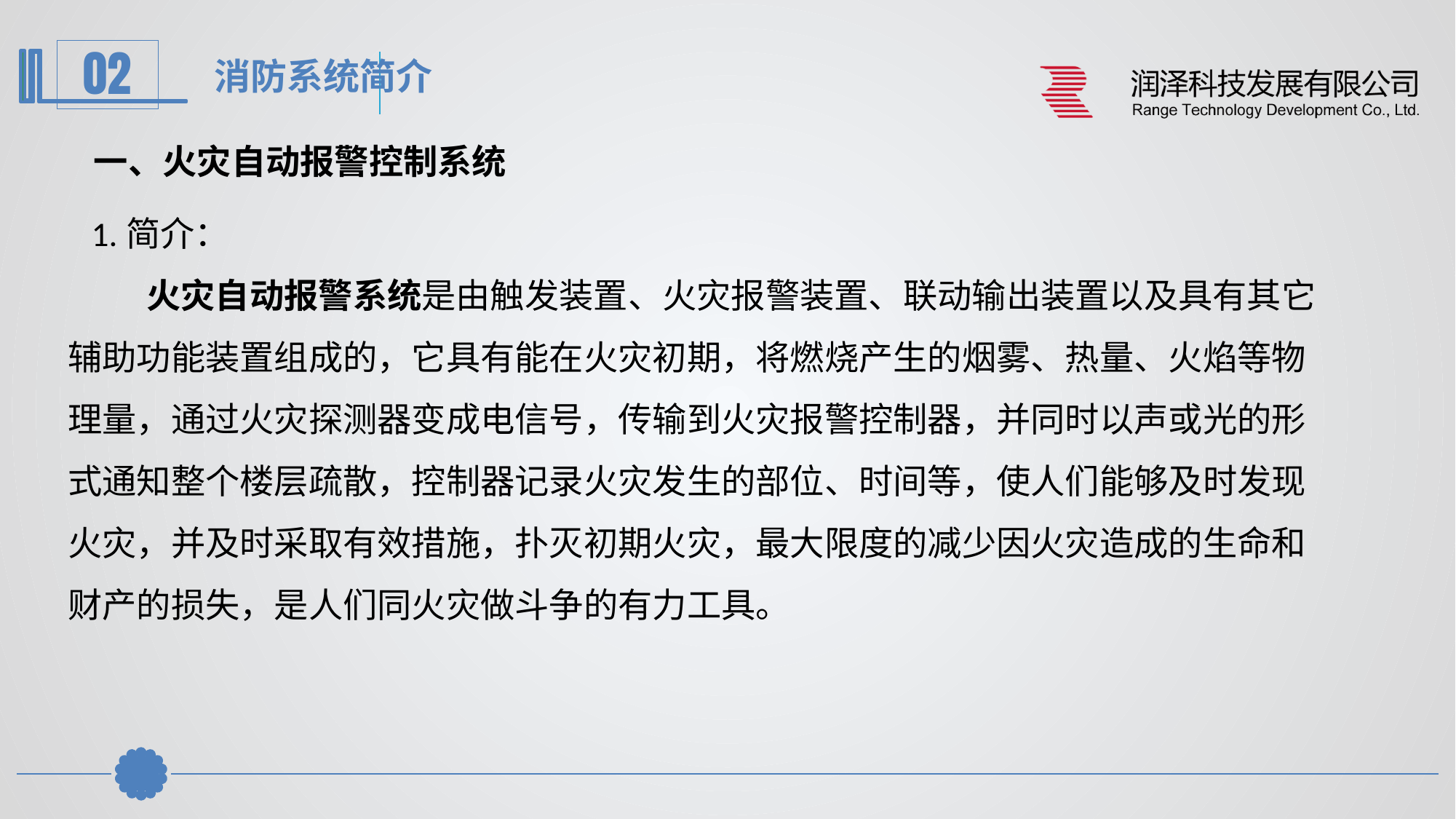

消防系统简介
一、火灾自动报警控制系统
   1.简介：
         火灾自动报警系统是由触发装置、火灾报警装置、联动输出装置以及具有其它辅助功能装置组成的，它具有能在火灾初期，将燃烧产生的烟雾、热量、火焰等物理量，通过火灾探测器变成电信号，传输到火灾报警控制器，并同时以声或光的形式通知整个楼层疏散，控制器记录火灾发生的部位、时间等，使人们能够及时发现火灾，并及时采取有效措施，扑灭初期火灾，最大限度的减少因火灾造成的生命和财产的损失，是人们同火灾做斗争的有力工具。

5